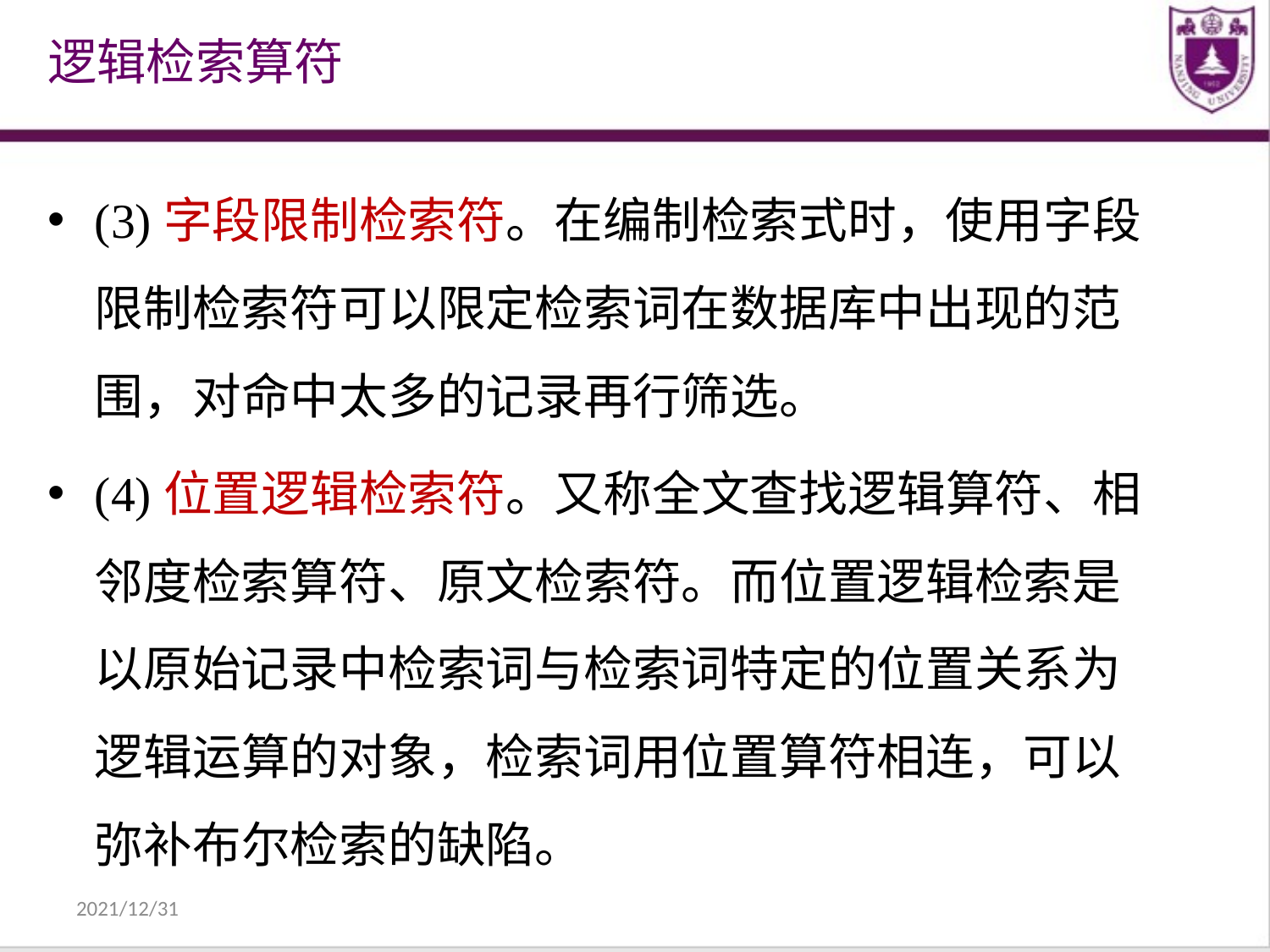

逻辑检索算符
(3)字段限制检索符。在编制检索式时，使用字段限制检索符可以限定检索词在数据库中出现的范围，对命中太多的记录再行筛选。
(4)位置逻辑检索符。又称全文查找逻辑算符、相邻度检索算符、原文检索符。而位置逻辑检索是以原始记录中检索词与检索词特定的位置关系为逻辑运算的对象，检索词用位置算符相连，可以弥补布尔检索的缺陷。

2021/12/31